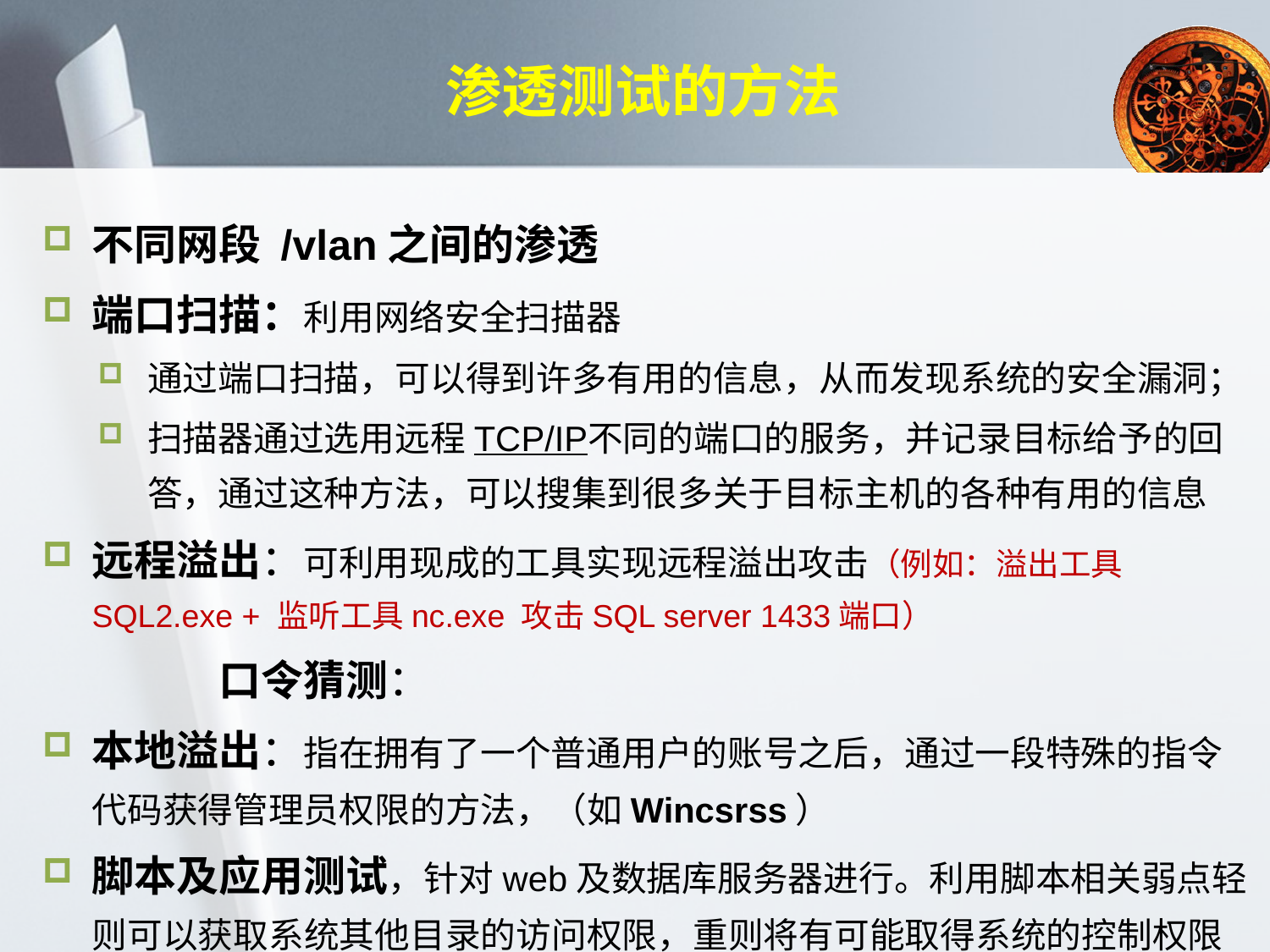

# 渗透测试的方法
不同网段 /vlan之间的渗透
端口扫描：利用网络安全扫描器
通过端口扫描，可以得到许多有用的信息，从而发现系统的安全漏洞；
扫描器通过选用远程TCP/IP不同的端口的服务，并记录目标给予的回答，通过这种方法，可以搜集到很多关于目标主机的各种有用的信息
远程溢出：可利用现成的工具实现远程溢出攻击（例如：溢出工具SQL2.exe + 监听工具nc.exe 攻击SQL server 1433端口）
		口令猜测：
本地溢出：指在拥有了一个普通用户的账号之后，通过一段特殊的指令代码获得管理员权限的方法，（如Wincsrss）
脚本及应用测试，针对web及数据库服务器进行。利用脚本相关弱点轻则可以获取系统其他目录的访问权限，重则将有可能取得系统的控制权限